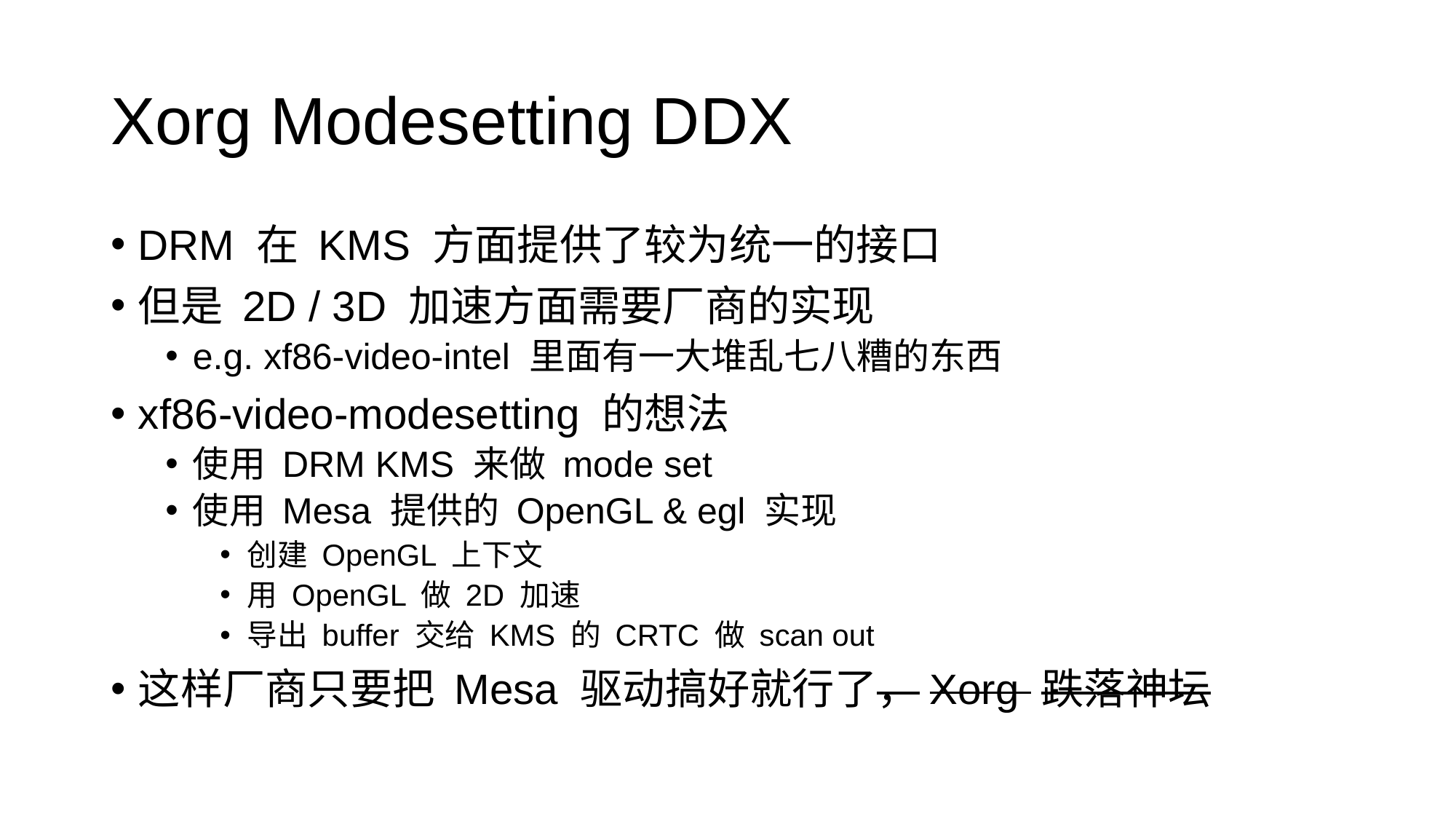

# Xorg Modesetting DDX
DRM 在 KMS 方面提供了较为统一的接口
但是 2D / 3D 加速方面需要厂商的实现
e.g. xf86-video-intel 里面有一大堆乱七八糟的东西
xf86-video-modesetting 的想法
使用 DRM KMS 来做 mode set
使用 Mesa 提供的 OpenGL & egl 实现
创建 OpenGL 上下文
用 OpenGL 做 2D 加速
导出 buffer 交给 KMS 的 CRTC 做 scan out
这样厂商只要把 Mesa 驱动搞好就行了，Xorg 跌落神坛